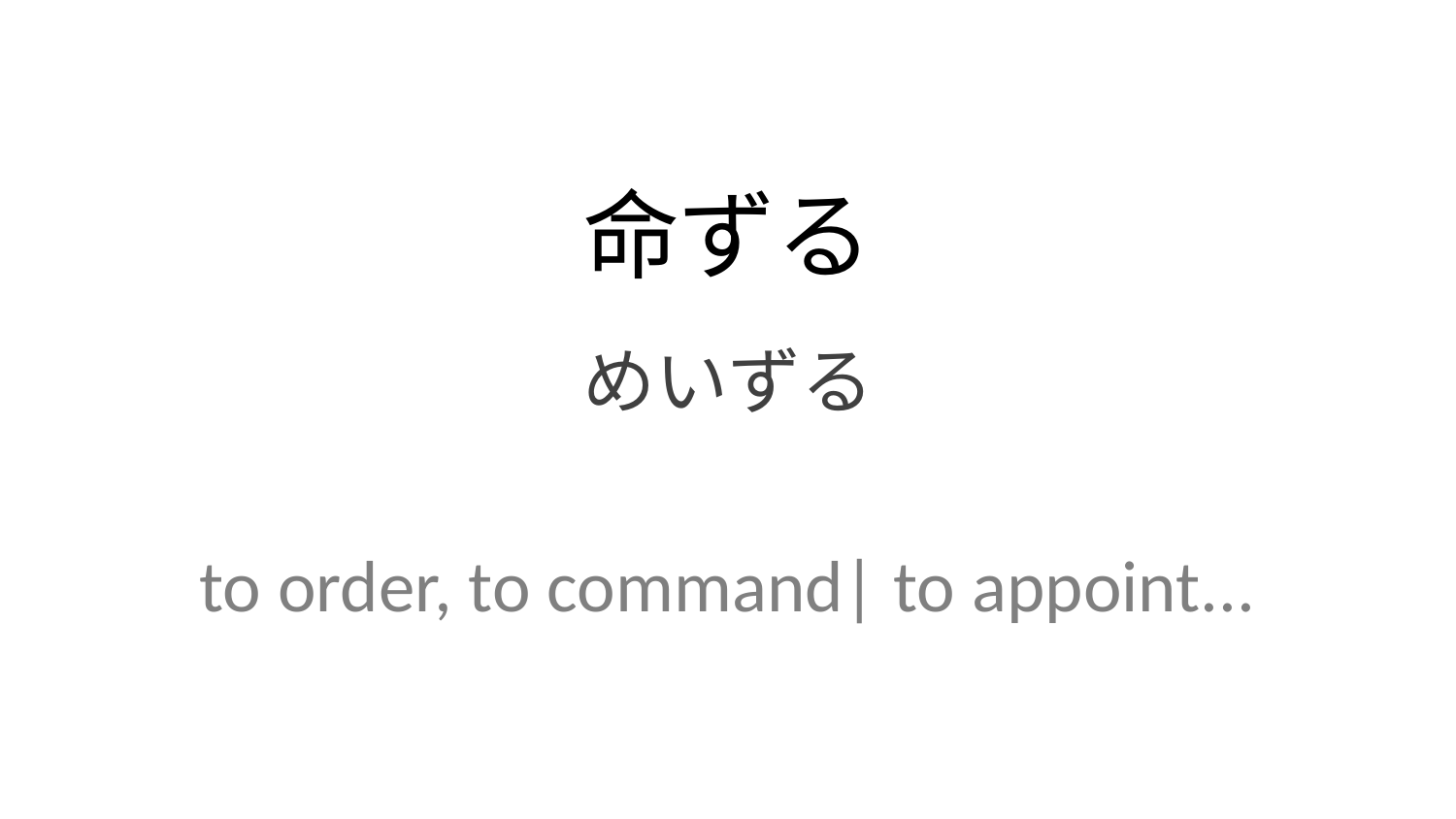

命ずる

めいずる
to order, to command| to appoint...